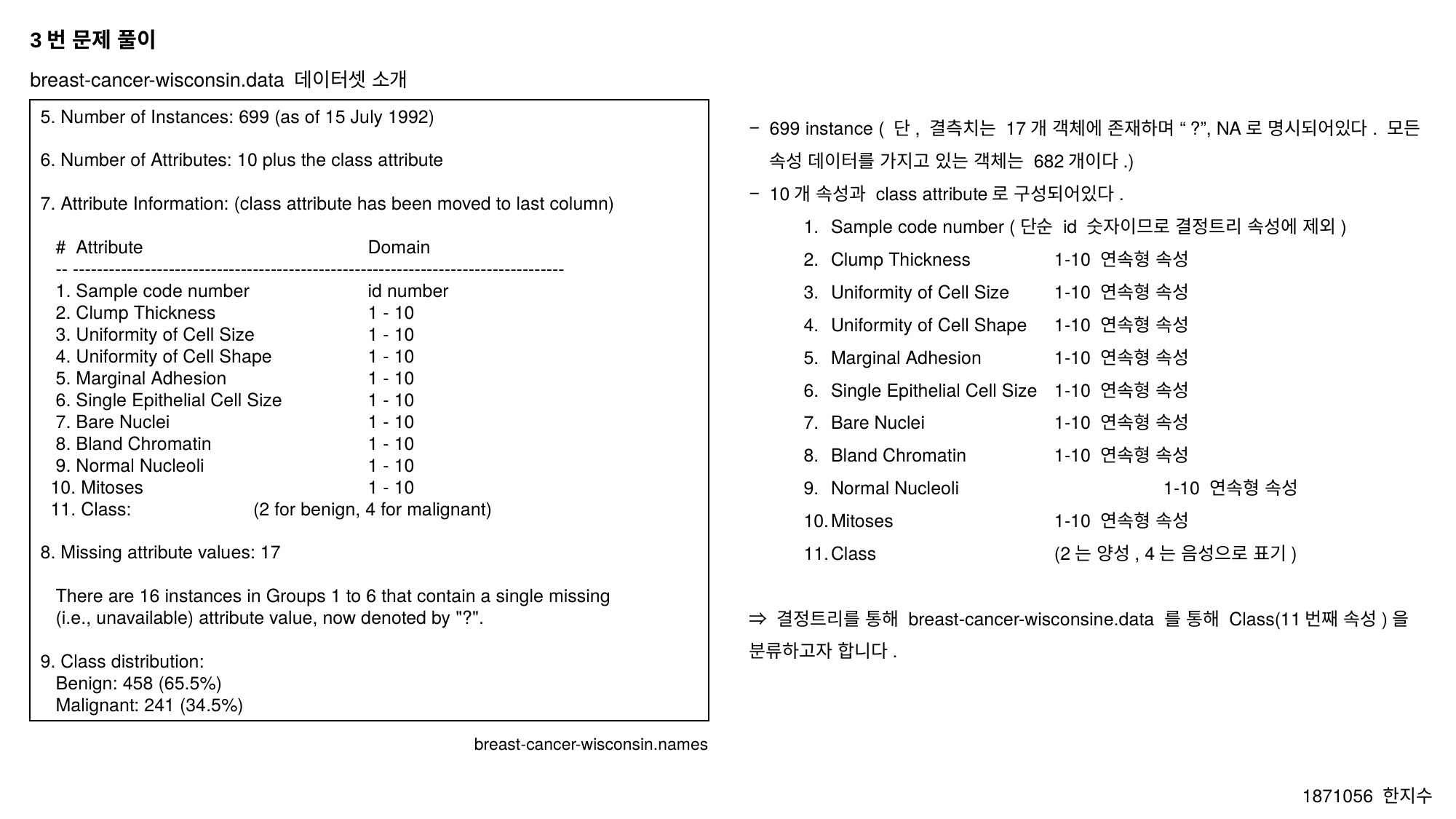

3번 문제 풀이
breast-cancer-wisconsin.data 데이터셋 소개
5. Number of Instances: 699 (as of 15 July 1992)

6. Number of Attributes: 10 plus the class attribute

7. Attribute Information: (class attribute has been moved to last column)

   #  Attribute                     		Domain
   -- ----------------------------------------------------------------------------------
   1. Sample code number          	id number
   2. Clump Thickness               	1 - 10
   3. Uniformity of Cell Size       	1 - 10
   4. Uniformity of Cell Shape   	1 - 10
   5. Marginal Adhesion  		1 - 10
   6. Single Epithelial Cell Size   	1 - 10
   7. Bare Nuclei                   	1 - 10
   8. Bland Chromatin               	1 - 10
   9. Normal Nucleoli               	1 - 10
  10. Mitoses                       	1 - 10
  11. Class:                        (2 for benign, 4 for malignant)

8. Missing attribute values: 17

   There are 16 instances in Groups 1 to 6 that contain a single missing
   (i.e., unavailable) attribute value, now denoted by "?".

9. Class distribution:
   Benign: 458 (65.5%)
   Malignant: 241 (34.5%)
699 instance ( 단, 결측치는 17개 객체에 존재하며 “?”, NA로 명시되어있다. 모든 속성 데이터를 가지고 있는 객체는 682개이다.)
10개 속성과 class attribute로 구성되어있다.
Sample code number (단순 id 숫자이므로 결정트리 속성에 제외)
Clump Thickness	 1-10 연속형 속성
Uniformity of Cell Size	 1-10 연속형 속성
Uniformity of Cell Shape	 1-10 연속형 속성
Marginal Adhesion	 1-10 연속형 속성
Single Epithelial Cell Size	 1-10 연속형 속성
Bare Nuclei		 1-10 연속형 속성
Bland Chromatin	 1-10 연속형 속성
Normal Nucleoli		 1-10 연속형 속성
Mitoses		 1-10 연속형 속성
Class		 (2는 양성, 4는 음성으로 표기)

⇒ 결정트리를 통해 breast-cancer-wisconsine.data 를 통해 Class(11번째 속성)을 분류하고자 합니다.
breast-cancer-wisconsin.names
1871056 한지수